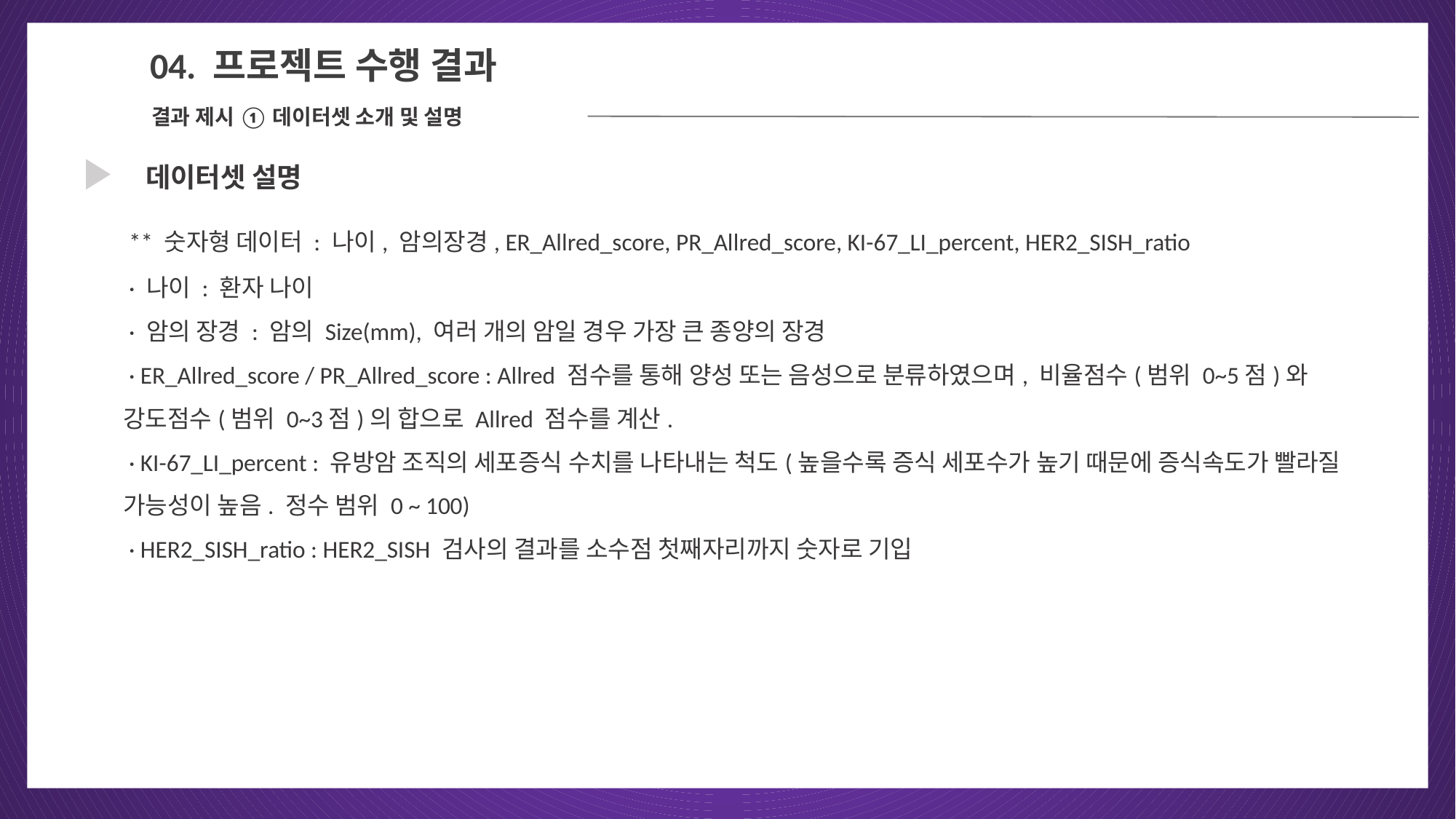

04
04. 프로젝트 수행 결과
결과 제시 ① 데이터셋 소개 및 설명
▶
데이터셋 설명
 ** 숫자형 데이터 : 나이, 암의장경, ER_Allred_score, PR_Allred_score, KI-67_LI_percent, HER2_SISH_ratio
 · 나이 : 환자 나이
 · 암의 장경 : 암의 Size(mm), 여러 개의 암일 경우 가장 큰 종양의 장경
 · ER_Allred_score / PR_Allred_score : Allred 점수를 통해 양성 또는 음성으로 분류하였으며, 비율점수(범위 0~5점)와 강도점수(범위 0~3점)의 합으로 Allred 점수를 계산.
 · KI-67_LI_percent : 유방암 조직의 세포증식 수치를 나타내는 척도(높을수록 증식 세포수가 높기 때문에 증식속도가 빨라질 가능성이 높음. 정수 범위 0 ~ 100)
 · HER2_SISH_ratio : HER2_SISH 검사의 결과를 소수점 첫째자리까지 숫자로 기입